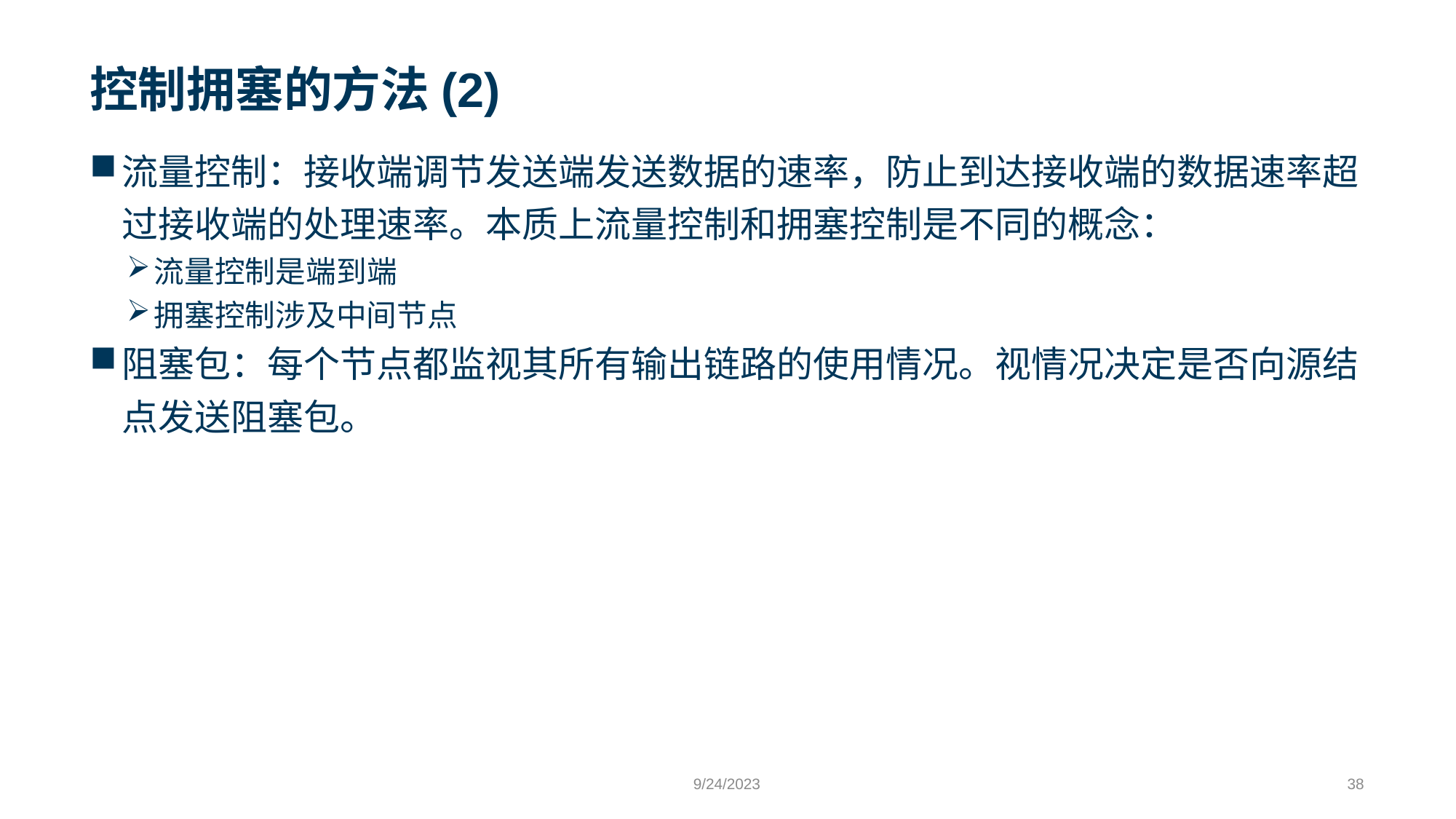

# 控制拥塞的方法(2)
流量控制：接收端调节发送端发送数据的速率，防止到达接收端的数据速率超过接收端的处理速率。本质上流量控制和拥塞控制是不同的概念：
流量控制是端到端
拥塞控制涉及中间节点
阻塞包：每个节点都监视其所有输出链路的使用情况。视情况决定是否向源结点发送阻塞包。

9/24/2023
38